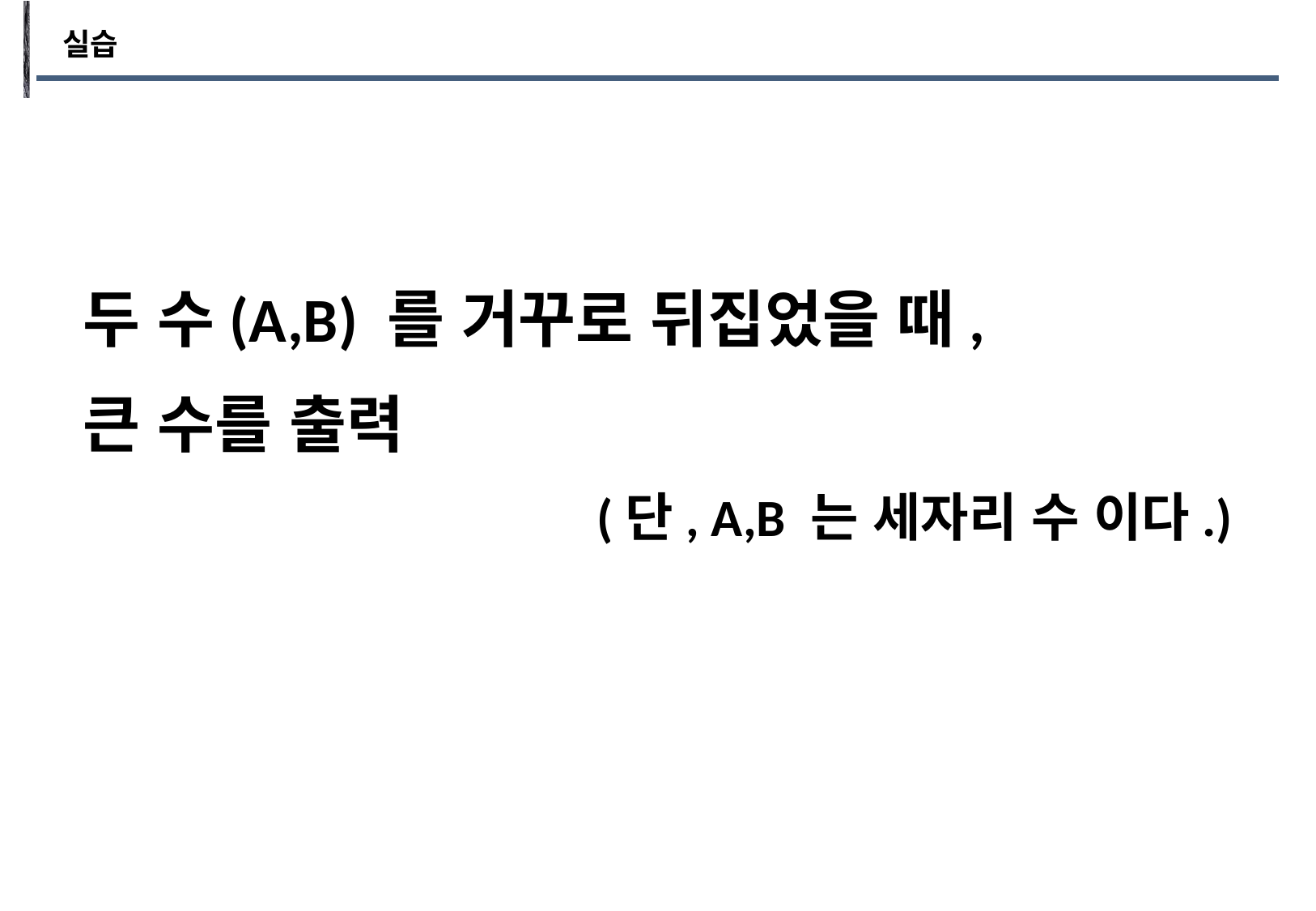

실습

두 수(A,B) 를 거꾸로 뒤집었을 때,
큰 수를 출력
(단, A,B 는 세자리 수 이다.)